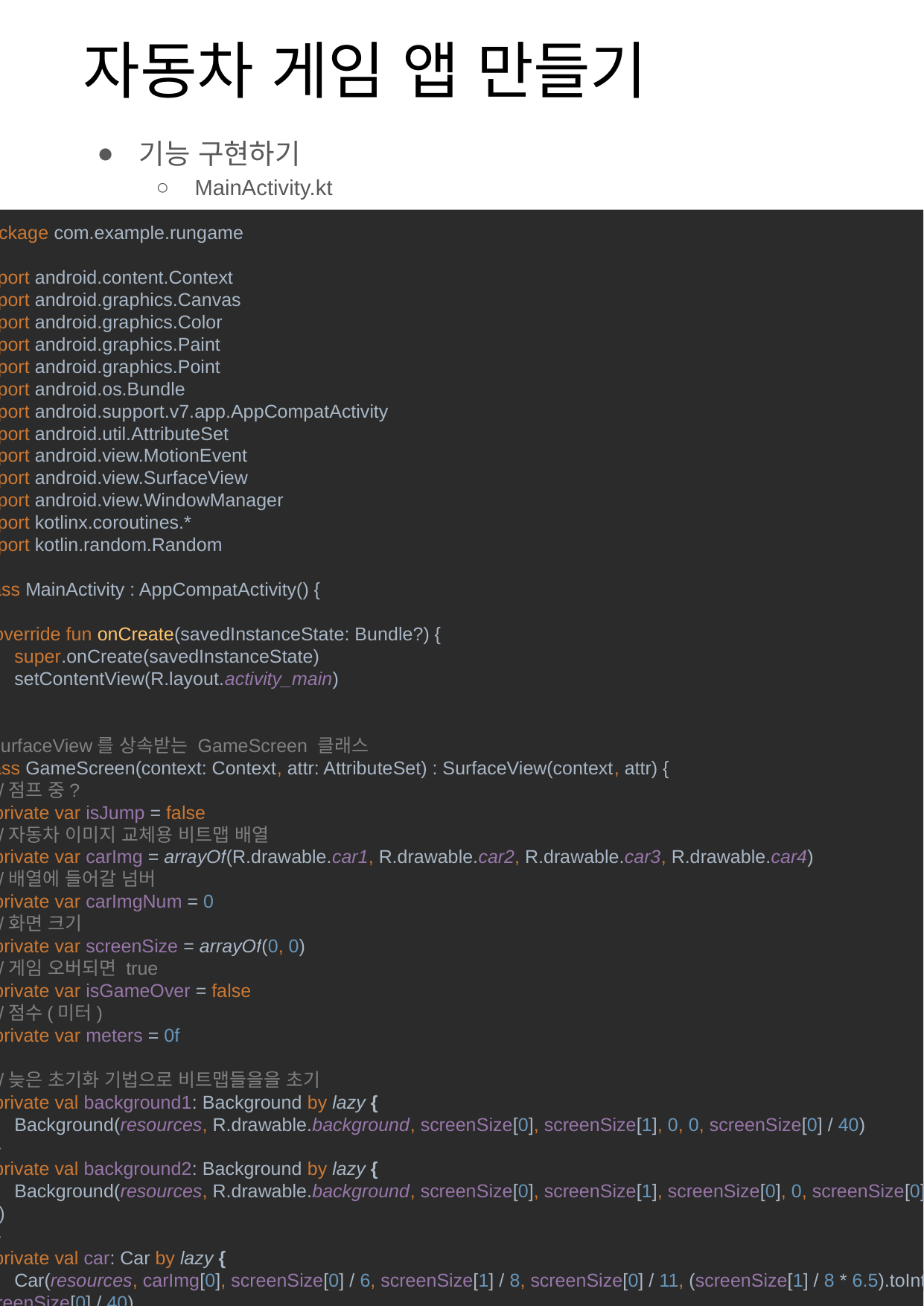

# 자동차 게임 앱 만들기
기능 구현하기
MainActivity.kt

package com.example.rungame

import android.content.Context
import android.graphics.Canvas
import android.graphics.Color
import android.graphics.Paint
import android.graphics.Point
import android.os.Bundle
import android.support.v7.app.AppCompatActivity
import android.util.AttributeSet
import android.view.MotionEvent
import android.view.SurfaceView
import android.view.WindowManager
import kotlinx.coroutines.*
import kotlin.random.Random

class MainActivity : AppCompatActivity() {

   override fun onCreate(savedInstanceState: Bundle?) {
       super.onCreate(savedInstanceState)
       setContentView(R.layout.activity_main)
   }
}
//SurfaceView를 상속받는 GameScreen 클래스
class GameScreen(context: Context, attr: AttributeSet) : SurfaceView(context, attr) {
   //점프 중?
   private var isJump = false
   //자동차 이미지 교체용 비트맵 배열
   private var carImg = arrayOf(R.drawable.car1, R.drawable.car2, R.drawable.car3, R.drawable.car4)
   //배열에 들어갈 넘버
   private var carImgNum = 0
   //화면 크기
   private var screenSize = arrayOf(0, 0)
   //게임 오버되면 true
   private var isGameOver = false
   //점수(미터)
   private var meters = 0f

   //늦은 초기화 기법으로 비트맵들을을 초기
   private val background1: Background by lazy {
       Background(resources, R.drawable.background, screenSize[0], screenSize[1], 0, 0, screenSize[0] / 40)
   }
   private val background2: Background by lazy {
       Background(resources, R.drawable.background, screenSize[0], screenSize[1], screenSize[0], 0, screenSize[0] / 40)
   }
   private val car: Car by lazy {
       Car(resources, carImg[0], screenSize[0] / 6, screenSize[1] / 8, screenSize[0] / 11, (screenSize[1] / 8 * 6.5).toInt(), screenSize[0] / 40)
   }
   private val cone: Objects by lazy{
       Objects(resources, R.drawable.trafficcone, screenSize[0] / 12, screenSize[1] / 7, screenSize[0], ((screenSize[1] / 8) * 6.2).toInt(), screenSize[0] / 40)
   }
   private val fuel: Objects by lazy{
       Objects(resources, R.drawable.fuel, screenSize[0] / 14, screenSize[1] / 7, screenSize[0], (screenSize[1] / 8) * 5, screenSize[0] / 40)
   }

   init {
       initialize()
       restart()
       drawScreen()
   }
   //시작 및 다시 시작
   //각종 초기화 코드 및 코루틴 다시 수행
   private fun restart(){
       meters = 0f
       car.fuel = 100f
       isJump = false
       isGameOver = false
       cone.xPos = (screenSize[0] / 12) * 11
       fuel.xPos = (screenSize[0] / 12) * 11
       background1.xPos = 0
       background2.xPos = screenSize[0]
       car.yPos = (screenSize[1] / 8 * 6.5).toInt()
       moveCone()
       moveFuel()
       moveBackGround()
       countMeters()
       processSomethingCar()
   }
   //현재 화면의 크기
   private fun initialize() {
       val display = (context.getSystemService(Context.WINDOW_SERVICE) as WindowManager).defaultDisplay
       //현재 화면의 크기 구하기
       val point = Point()
       display.getSize(point)
       screenSize = arrayOf(point.x, point.y)
   }
   //5ms마다 화면을 그리는 코루틴
   private fun drawScreen() = runBlocking {
       GlobalScope.launch(Dispatchers.Main) {
           var canvas: Canvas?
           while (true) {
               canvas = holder.lockCanvas()
               if (canvas != null) {
                   try {
                       synchronized(holder) {
                           drawScreen(canvas)
                       }
                   } finally {
                       holder.unlockCanvasAndPost(canvas)
                   }
               }
               delay(5)
           }
       }
   }
   //5ms마다 로드콘의 위치를 이동시키고 충돌을 검사
   private fun moveCone() = runBlocking {
       CoroutineScope(Dispatchers.Main).launch {
           delay(Random.nextLong(2) * 1000)
           while(!isGameOver) {
               cone.xPos -= cone.speed
               if(cone.checkPosition(screenSize[0]))
                   delay(Random.nextLong(4) * 1000)
               if(checkCollision(cone)) {
                   car.fuel -= 5
                   cone.xPos = screenSize[0]
                   delay(Random.nextLong(4) * 1000)
               }
               delay(5)
           }
       }
   }
   //5ms마다 연료의 위치를 이동시키고 충돌을 검사
   private fun moveFuel() = runBlocking {
       CoroutineScope(Dispatchers.Main).launch {
           delay(Random.nextLong(4) * 1000)
           while(!isGameOver) {
               fuel.xPos -= fuel.speed
               if(fuel.checkPosition(screenSize[0]))
                   delay(Random.nextLong(4) * 1000)
               if(checkCollision(fuel)) {
                   car.fuel += 10
                   if(car.fuel >= 100) car.fuel = 100f
                   fuel.xPos = screenSize[0]
                   delay(Random.nextLong(4) * 1000)
               }
               delay(5)
           }
       }
   }
   //5ms마다 배경 화면을 이동하고, 배경화면의 위치를 검사하여 화면 끝으로 되돌림
   private fun moveBackGround() = runBlocking {
       CoroutineScope(Dispatchers.Main).launch {
           while (!isGameOver) {
               background1.xPos -= background1.speed
               background1.checkPosition(screenSize[0])
               background2.xPos -= background2.speed
               background2.checkPosition(screenSize[0])
               delay(5)
           }
       }
   }
   //자동차의 연료 감소 및 이미지 교체 수행
   private fun processSomethingCar() = runBlocking {
       CoroutineScope(Dispatchers.Main).launch {
           while (!isGameOver) {
               car.fuel -= 0.05f
               if (car.fuel <= 0) {
                   isGameOver = true
                   car.fuel = 0f
               }
               car.replaceImg(resources, carImg[carImgNum])
               carImgNum++
               if (carImgNum >= 4) carImgNum = 0
               delay(5)
           }
       }
   }
   //미터 측정기
   private fun countMeters() = runBlocking {
       CoroutineScope(Dispatchers.Main).launch {
           while(!isGameOver){
               meters += 0.1f
               delay(5)
           }
       }
   }
   //자동차 점프 시키는 코루틴. job을 이용하여 함수를 호출할 때만 코루틴이 동작함
   private fun jumpCar() = runBlocking {
       val job = CoroutineScope(Dispatchers.Main).launch {
           while(car.yPos > screenSize[1] / 2) {
               car.yPos -= screenSize[1] / 20
               delay(5)
           }
           while(car.yPos < screenSize[1] / 8 * 6.5){
               car.yPos += screenSize[1] / 20
               delay(5)
           }
           car.yPos = (screenSize[1] / 8 * 6.5).toInt()
           isJump = false
       }

       job.start()
   }
   //화면 그리는 코드
   private fun drawScreen(canvas: Canvas?) {
       val pBg = Paint()
       canvas!!.drawBitmap(background1.bitmap, background1.xPos.toFloat(), background1.yPos.toFloat(), pBg)
       canvas.drawBitmap(background2.bitmap, background2.xPos.toFloat(), background2.yPos.toFloat(), pBg)
       canvas.drawBitmap(car.bitmap, car.xPos.toFloat(), car.yPos.toFloat(), pBg)
       canvas.drawBitmap(cone.bitmap, cone.xPos.toFloat(), cone.yPos.toFloat(), pBg)
       canvas.drawBitmap(fuel.bitmap, fuel.xPos.toFloat(), fuel.yPos.toFloat(), pBg)
       pBg.textSize = screenSize[0] / 20f
       canvas.drawText("%.1f m".format(meters), 50f, screenSize[0] / 15f, pBg)
       if(isGameOver){
           val p = Paint()
           p.textSize = screenSize[1] / 5f
           p.color = Color.BLUE
           canvas.drawText("GAME OVER!", screenSize[0] / 4f, screenSize[1] / 2f, p)
           p.textSize = screenSize[1] / 8f
           canvas.drawText("Touch Screen To Restart", screenSize[0] / 6f, screenSize[1] / 3 * 2f, p)
       }
       val pRed = Paint()
       pRed.color = Color.RED
       canvas.drawRect(
           (screenSize[0] / 5).toFloat(),
           (screenSize[1] / 8).toFloat(),
           screenSize[0] / 5 + (screenSize[0] / 5 * 3) * (car.fuel / 100),
           (screenSize[1] / 6).toFloat(),
           pRed
       )
   }
   //화면 터치했을 때, 게임 오버가 아니고 점프 중도 아니면 점프
   //게임 오버시 화면 터치하면 재시작
   override fun onTouchEvent(event: MotionEvent?): Boolean {
       return when (event?.action) {
           MotionEvent.ACTION_DOWN -> {
               if(!isJump && !isGameOver) {
                   isJump = true
                   jumpCar()
               }
               if(isGameOver){
                   restart()
               }
               true
           }
           else -> false
       }
   }
   //충돌 검사
   private fun checkCollision(objects: Objects) : Boolean{
       val centerX = objects.xPos + (objects.xSize / 2)
       val centerY = objects.yPos + (objects.ySize / 2)
       if(car.xPos <= centerX && centerX <= car.xPos + car.xSize &&
           car.yPos <= centerY && centerY <= car.yPos + car.ySize){
           return true
       }
       return false
   }
}

42